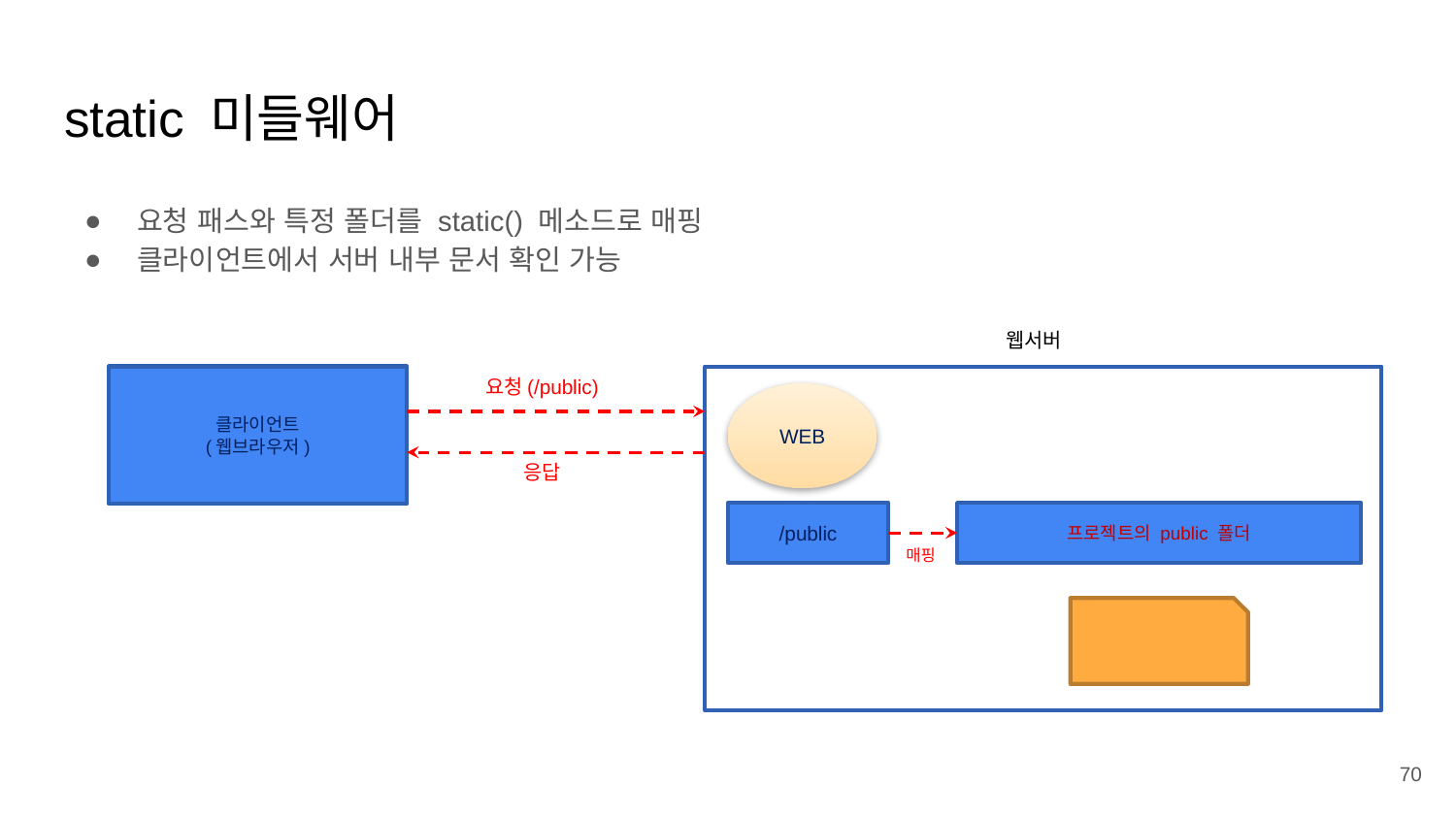

# static 미들웨어
요청 패스와 특정 폴더를 static() 메소드로 매핑
클라이언트에서 서버 내부 문서 확인 가능
웹서버
클라이언트
(웹브라우저)
요청(/public)

WEB
응답
/public
프로젝트의 public 폴더
매핑

70